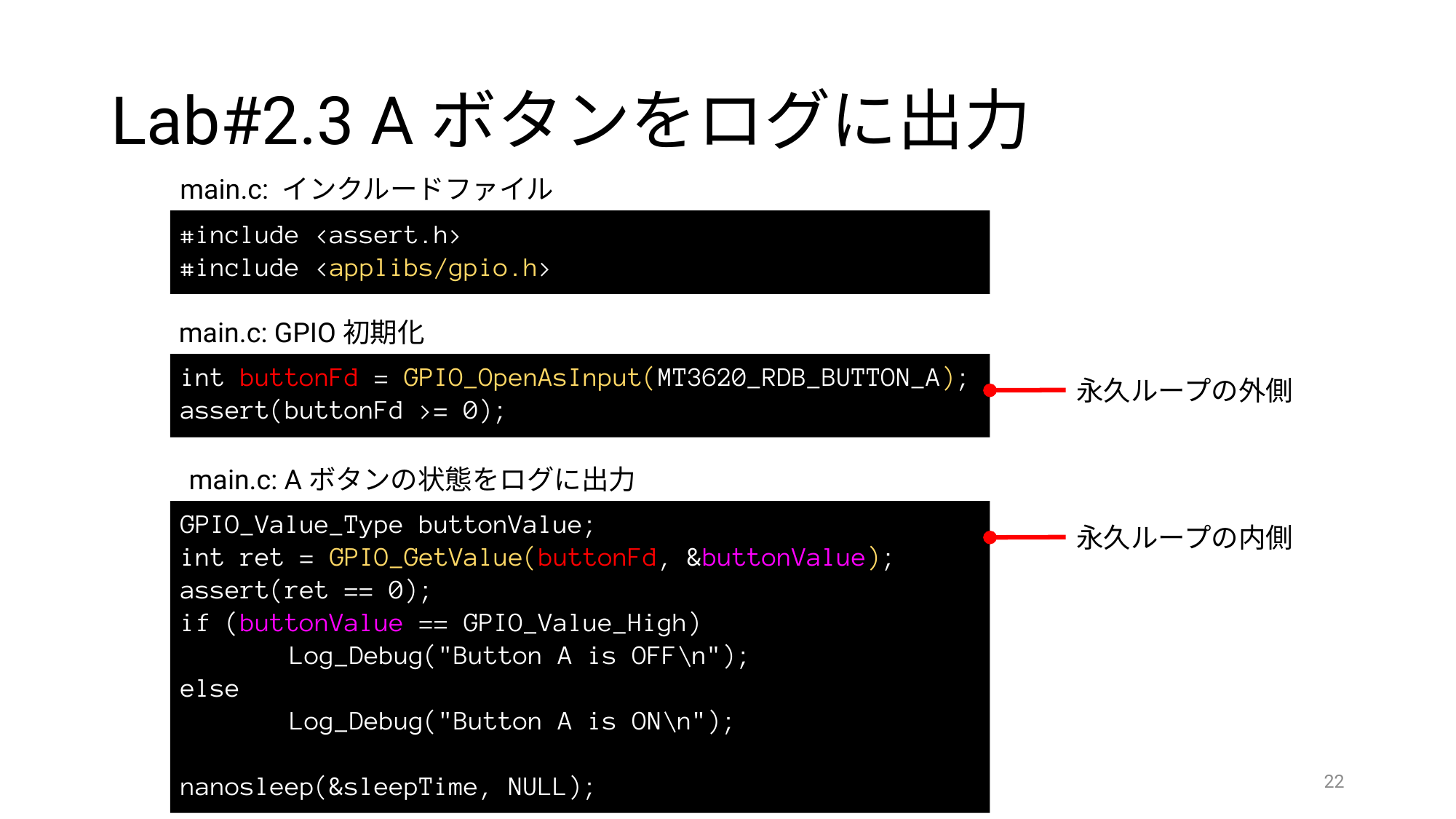

# Lab#2.3 Aボタンをログに出力
main.c: インクルードファイル
#include <assert.h>
#include <applibs/gpio.h>
main.c: GPIO初期化
int buttonFd = GPIO_OpenAsInput(MT3620_RDB_BUTTON_A);
assert(buttonFd >= 0);
永久ループの外側
main.c: Aボタンの状態をログに出力
GPIO_Value_Type buttonValue;
int ret = GPIO_GetValue(buttonFd, &buttonValue);
assert(ret == 0);
if (buttonValue == GPIO_Value_High)
	Log_Debug("Button A is OFF\n");
else
	Log_Debug("Button A is ON\n");

nanosleep(&sleepTime, NULL);
永久ループの内側
22